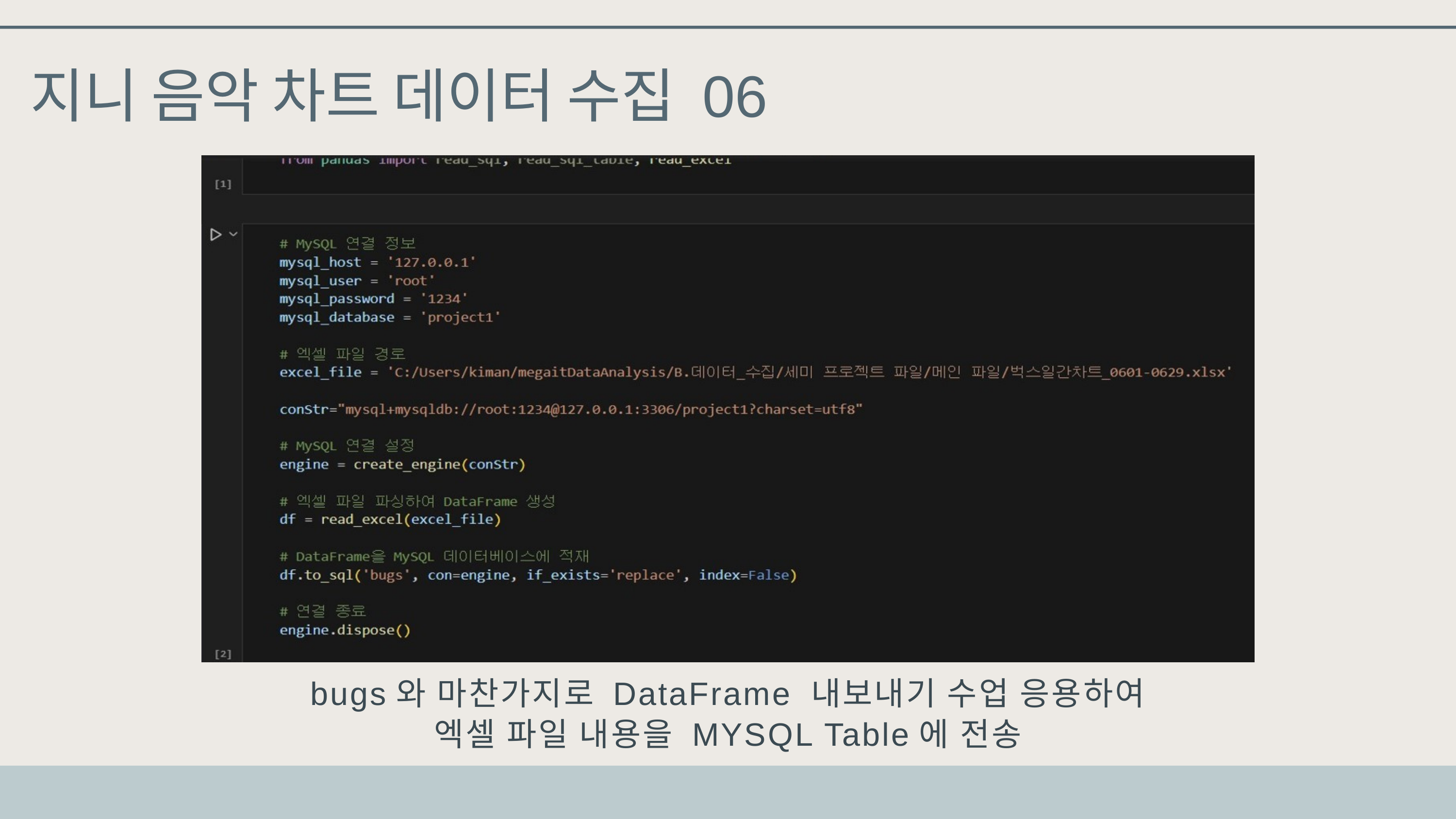

지니 음악 차트 데이터 수집 06

bugs와 마찬가지로 DataFrame 내보내기 수업 응용하여
엑셀 파일 내용을 MYSQL Table에 전송